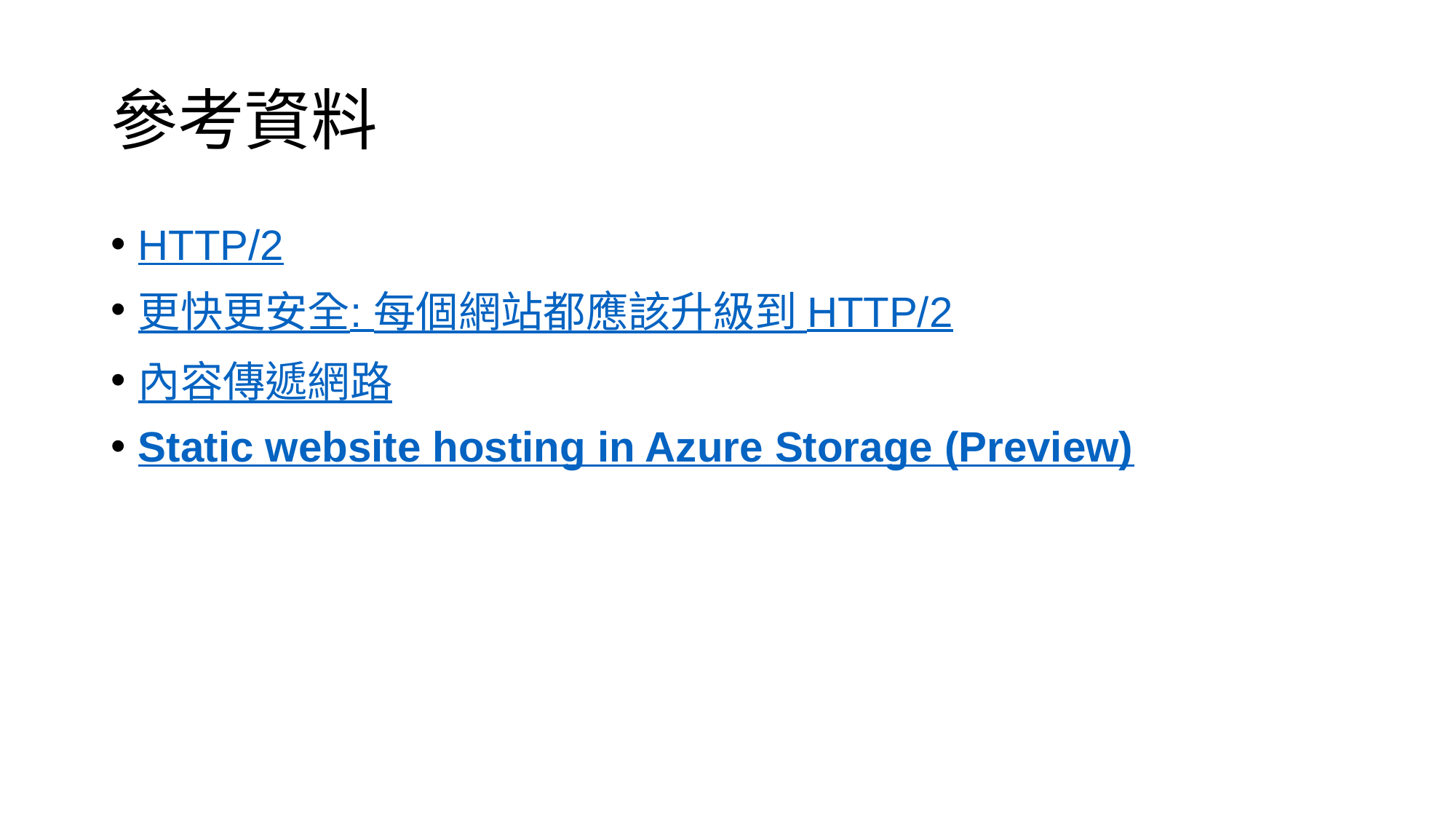

# 參考資料
HTTP/2
更快更安全: 每個網站都應該升級到 HTTP/2
內容傳遞網路
Static website hosting in Azure Storage (Preview)